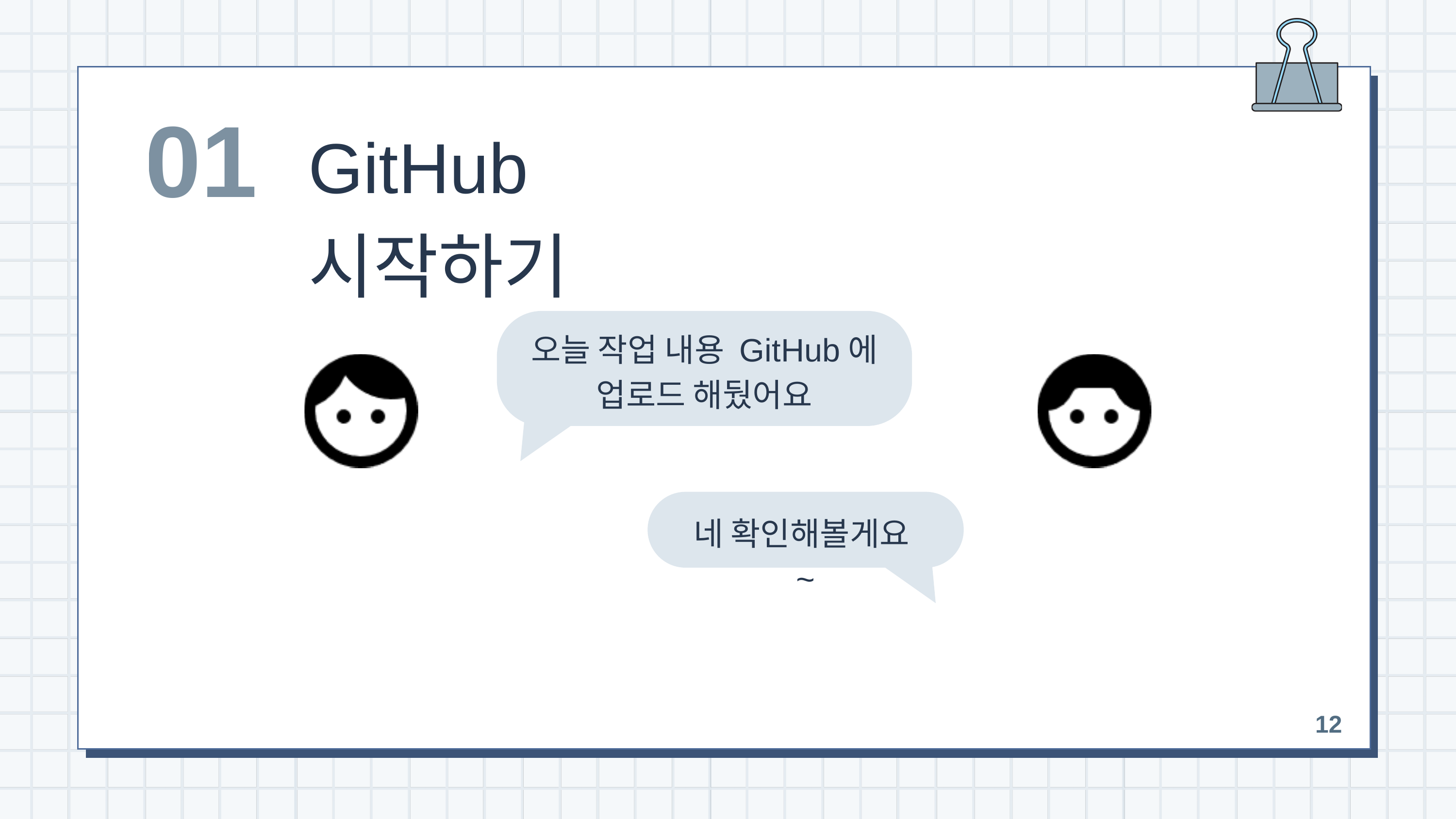

01
GitHub 시작하기

오늘 작업 내용 GitHub에
업로드 해뒀어요

네 확인해볼게요~

12